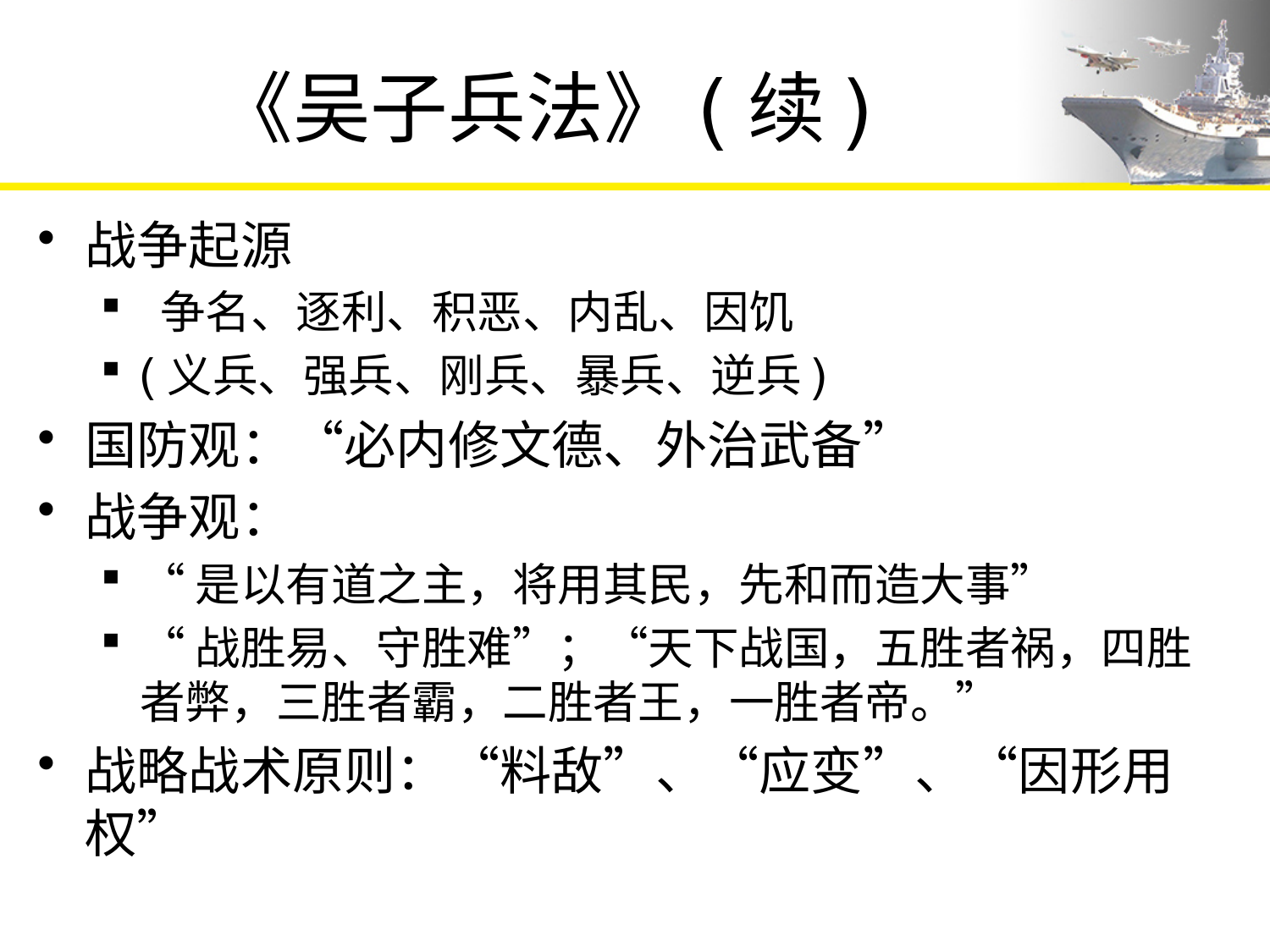

# 《吴子兵法》(续)
战争起源
 争名、逐利、积恶、内乱、因饥
(义兵、强兵、刚兵、暴兵、逆兵)
国防观：“必内修文德、外治武备”
战争观：
“是以有道之主，将用其民，先和而造大事”
“战胜易、守胜难”；“天下战国，五胜者祸，四胜者弊，三胜者霸，二胜者王，一胜者帝。”
战略战术原则：“料敌”、“应变”、“因形用权”